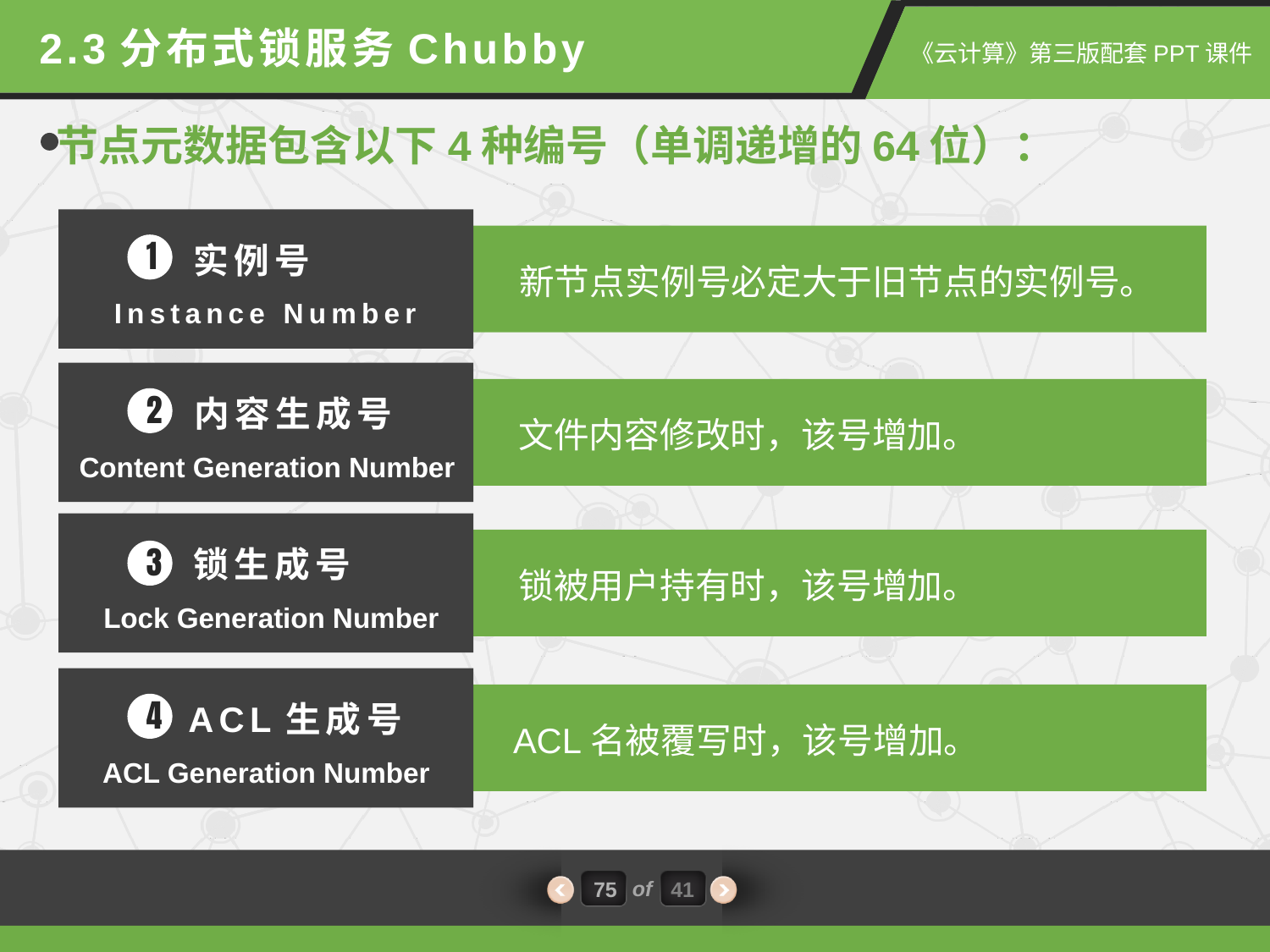

2.3分布式锁服务Chubby
节点元数据包含以下4种编号（单调递增的64位）：

实例号
1
新节点实例号必定大于旧节点的实例号。
Instance Number

内容生成号
2
文件内容修改时，该号增加。
Content Generation Number

锁生成号
3
锁被用户持有时，该号增加。
Lock Generation Number

ACL生成号
4
ACL名被覆写时，该号增加。
ACL Generation Number
75